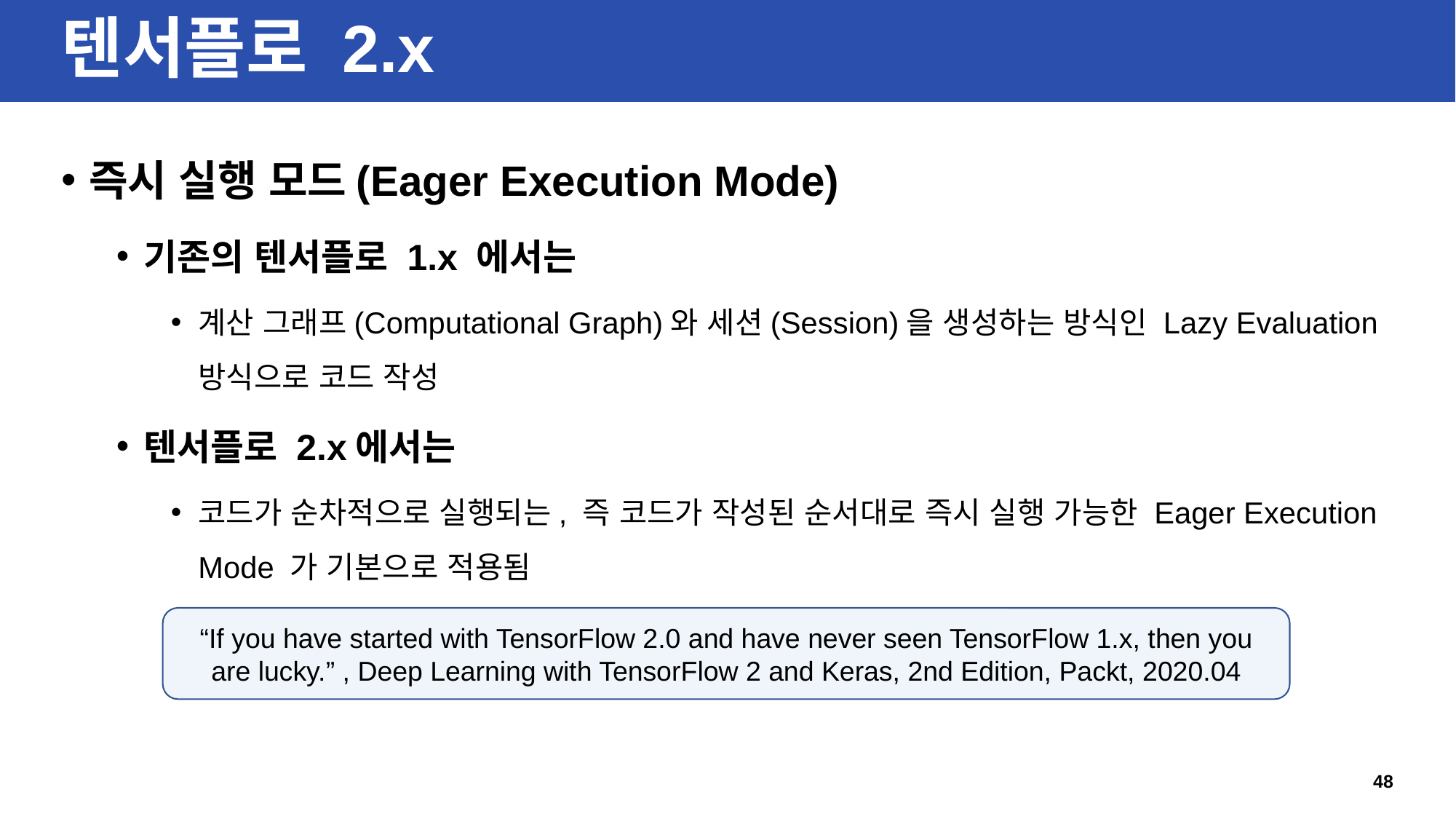

# 텐서플로 2.x
즉시 실행 모드(Eager Execution Mode)
기존의 텐서플로 1.x 에서는
계산 그래프(Computational Graph)와 세션(Session)을 생성하는 방식인 Lazy Evaluation 방식으로 코드 작성
텐서플로 2.x에서는
코드가 순차적으로 실행되는, 즉 코드가 작성된 순서대로 즉시 실행 가능한 Eager Execution Mode 가 기본으로 적용됨
“If you have started with TensorFlow 2.0 and have never seen TensorFlow 1.x, then you are lucky.” , Deep Learning with TensorFlow 2 and Keras, 2nd Edition, Packt, 2020.04
48